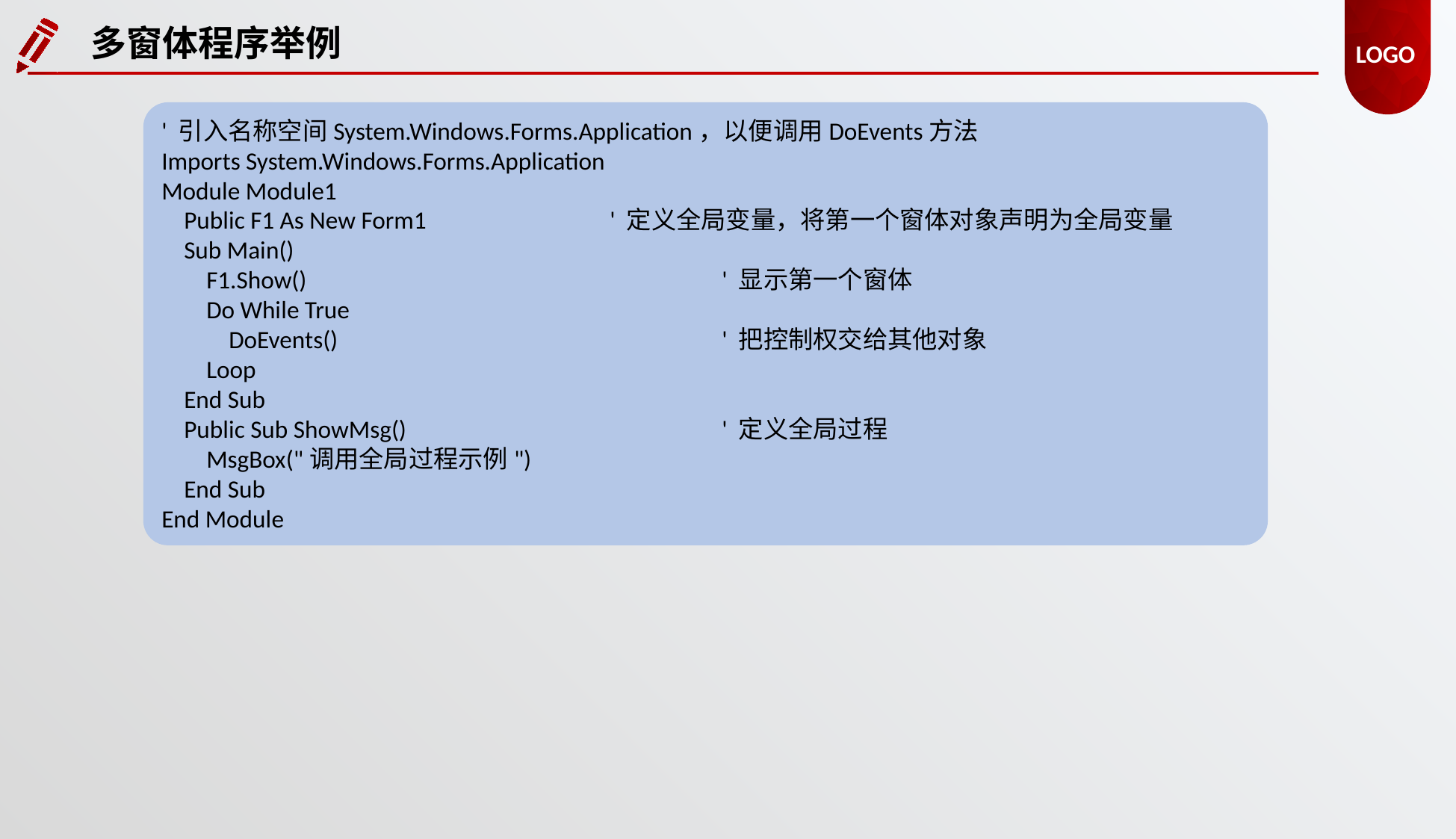

多窗体程序举例
' 引入名称空间System.Windows.Forms.Application，以便调用DoEvents方法
Imports System.Windows.Forms.Application
Module Module1
    Public F1 As New Form1 		' 定义全局变量，将第一个窗体对象声明为全局变量
    Sub Main()
        F1.Show() 				' 显示第一个窗体
        Do While True
            DoEvents() 				' 把控制权交给其他对象
        Loop
    End Sub
    Public Sub ShowMsg() 			' 定义全局过程
        MsgBox("调用全局过程示例")
    End Sub
End Module